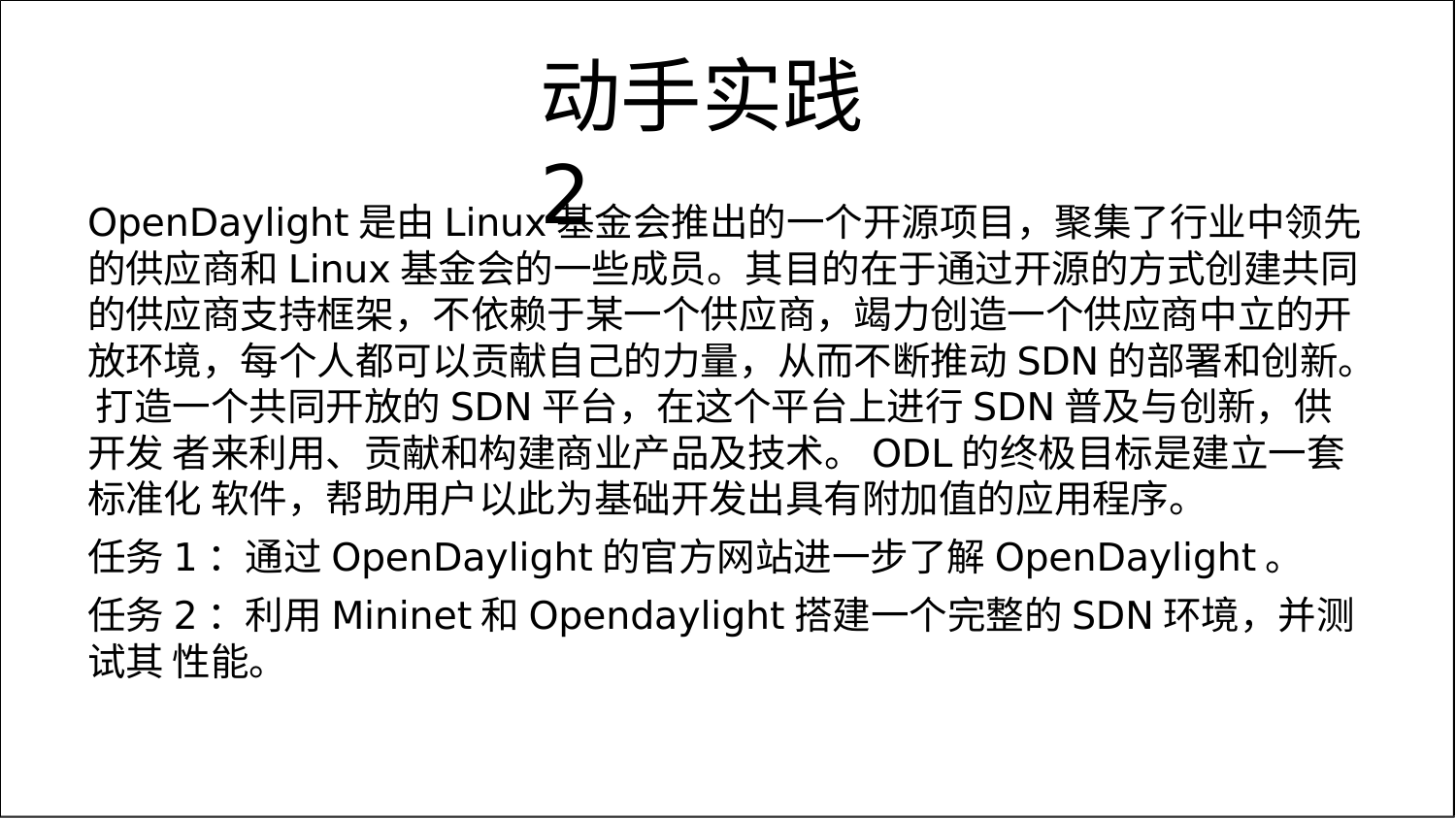

# 动手实践2
OpenDaylight是由Linux基金会推出的一个开源项目，聚集了行业中领先 的供应商和Linux基金会的一些成员。其目的在于通过开源的方式创建共同 的供应商支持框架，不依赖于某一个供应商，竭力创造一个供应商中立的开 放环境，每个人都可以贡献自己的力量，从而不断推动SDN的部署和创新。 打造一个共同开放的SDN平台，在这个平台上进行SDN普及与创新，供开发 者来利用、贡献和构建商业产品及技术。ODL的终极目标是建立一套标准化 软件，帮助用户以此为基础开发出具有附加值的应用程序。
任务1：通过OpenDaylight的官方网站进一步了解OpenDaylight。
任务2：利用Mininet和Opendaylight搭建一个完整的SDN环境，并测试其 性能。